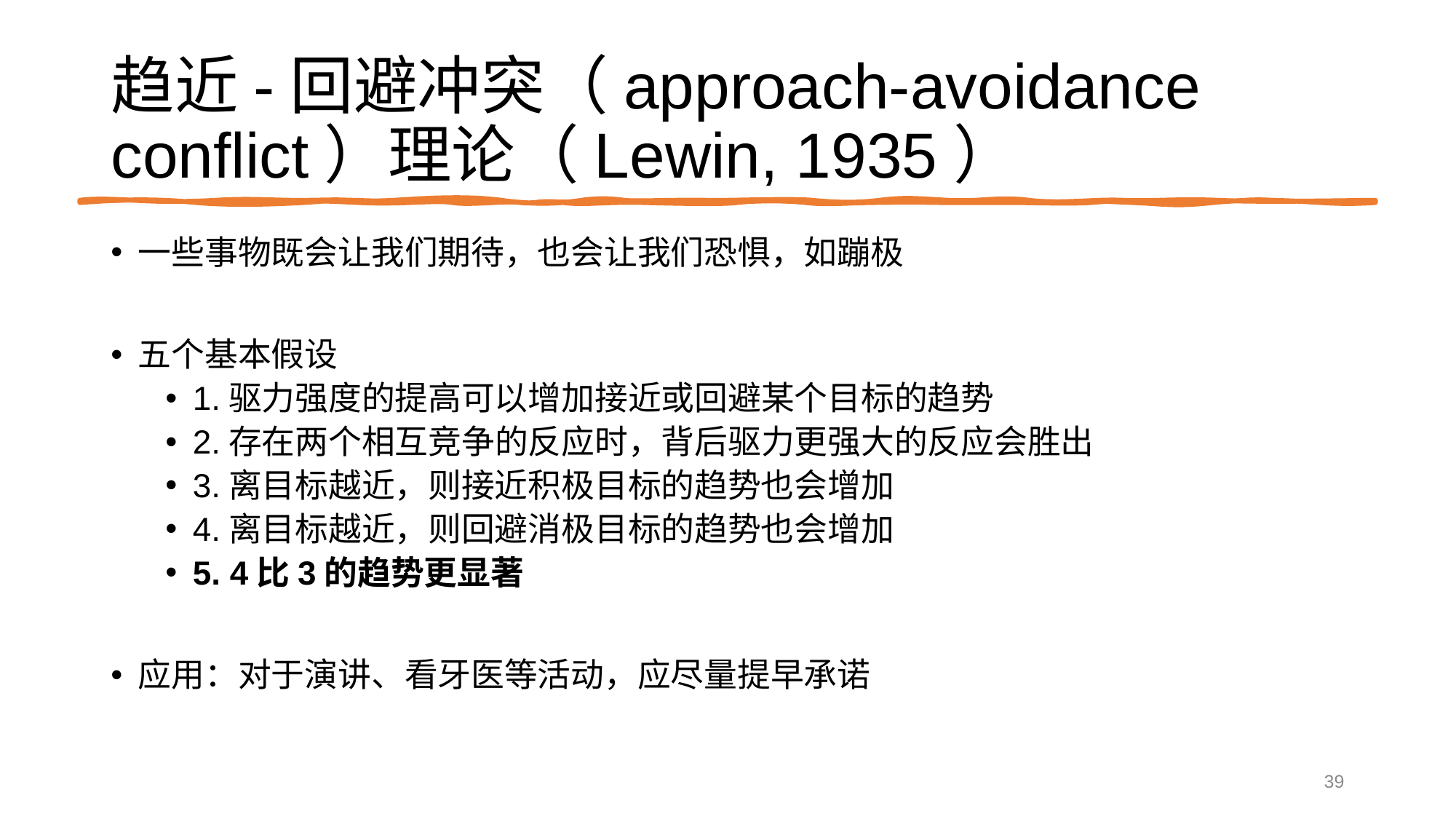

# 趋近-回避冲突（approach-avoidance conflict）理论（Lewin, 1935）

一些事物既会让我们期待，也会让我们恐惧，如蹦极

五个基本假设
1.驱力强度的提高可以增加接近或回避某个目标的趋势
2.存在两个相互竞争的反应时，背后驱力更强大的反应会胜出
3.离目标越近，则接近积极目标的趋势也会增加
4.离目标越近，则回避消极目标的趋势也会增加
5. 4比3的趋势更显著

应用：对于演讲、看牙医等活动，应尽量提早承诺
39